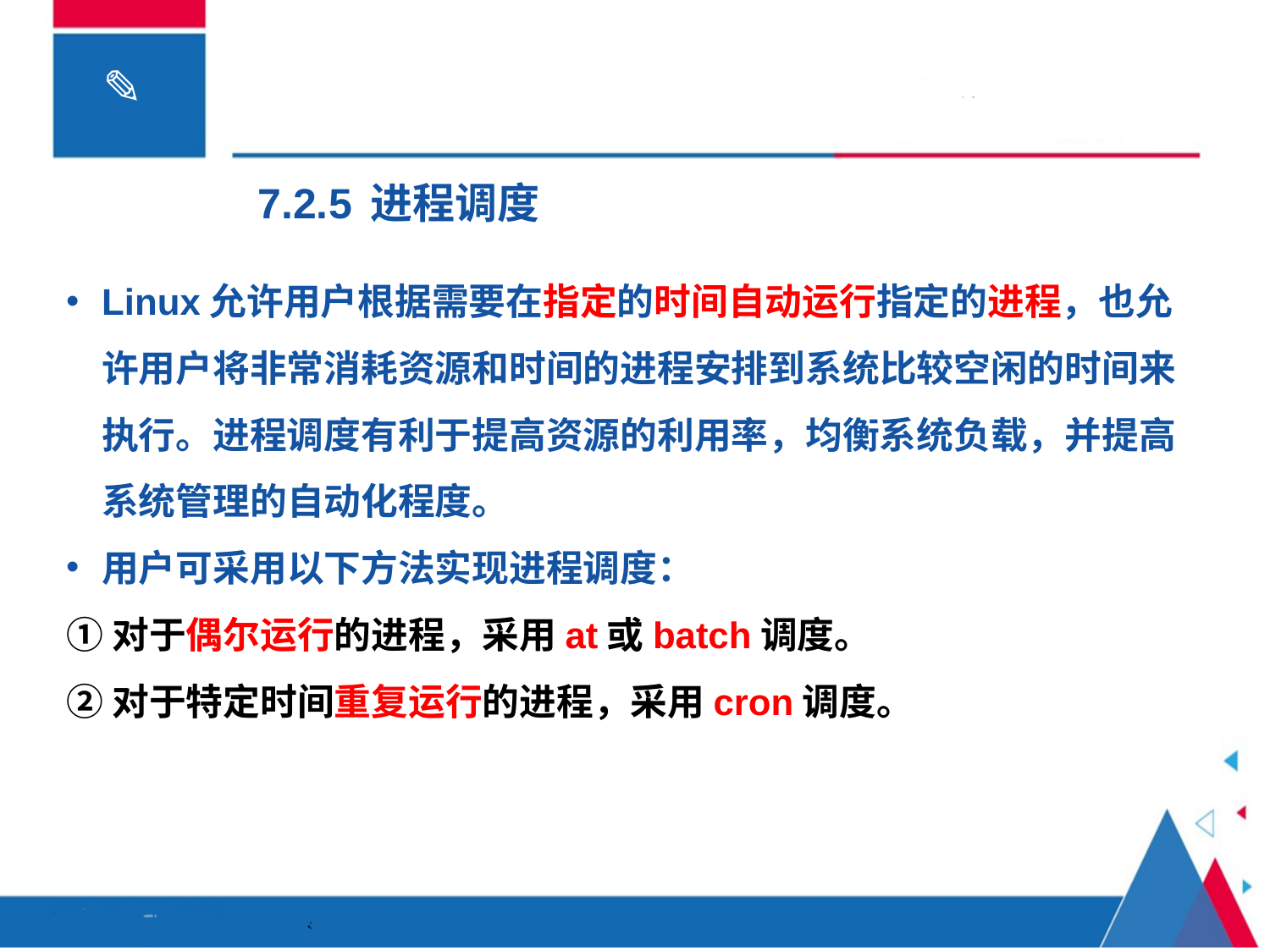

7.2.5  进程调度
Linux允许用户根据需要在指定的时间自动运行指定的进程，也允许用户将非常消耗资源和时间的进程安排到系统比较空闲的时间来执行。进程调度有利于提高资源的利用率，均衡系统负载，并提高系统管理的自动化程度。
用户可采用以下方法实现进程调度：
①对于偶尔运行的进程，采用at或batch调度。
②对于特定时间重复运行的进程，采用cron调度。